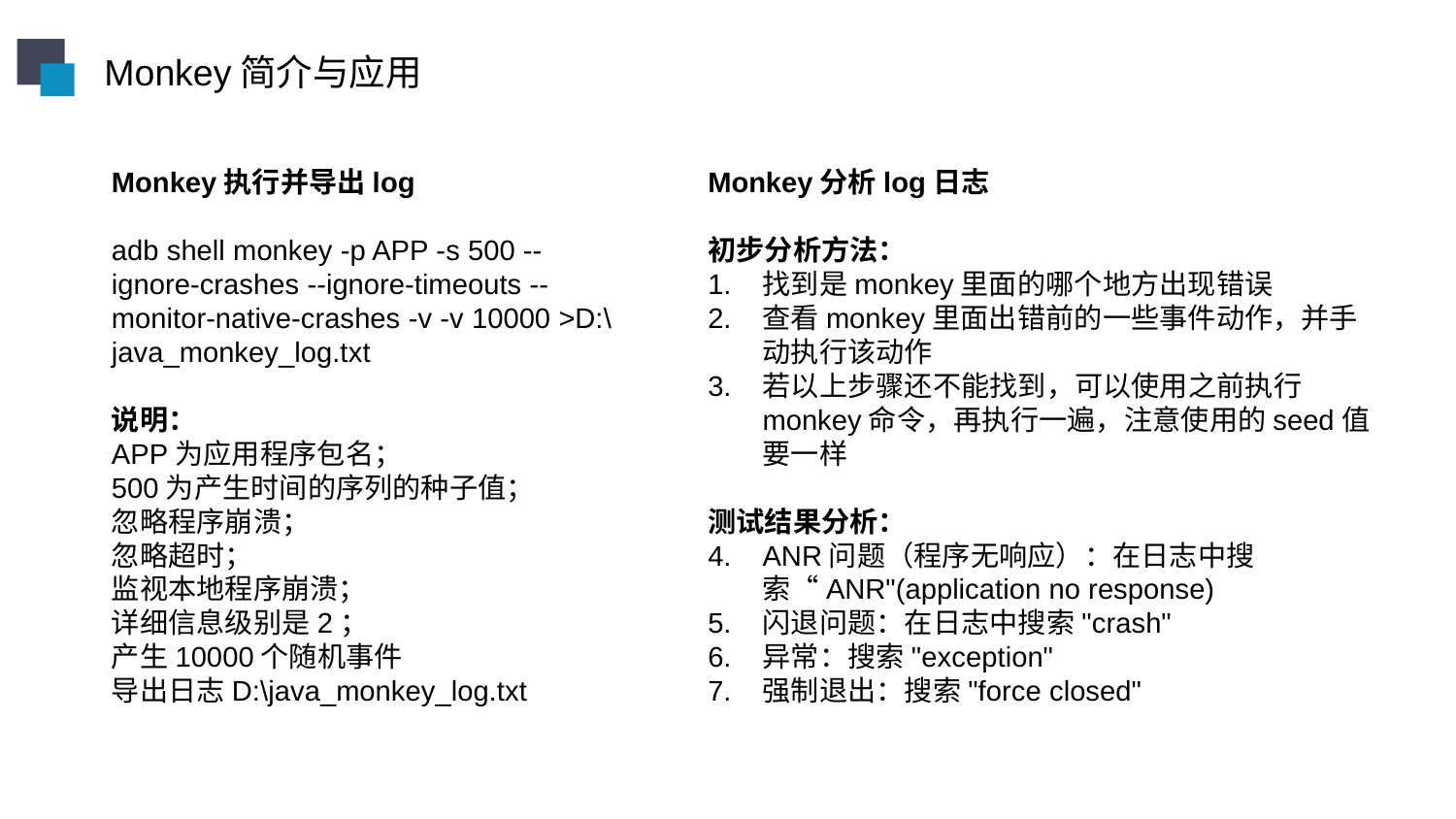

Monkey简介与应用
Monkey执行并导出log

adb shell monkey -p APP -s 500 --ignore-crashes --ignore-timeouts --monitor-native-crashes -v -v 10000 >D:\java_monkey_log.txt

说明：
APP为应用程序包名；
500为产生时间的序列的种子值；
忽略程序崩溃；
忽略超时；
监视本地程序崩溃；
详细信息级别是2；
产生10000个随机事件
导出日志D:\java_monkey_log.txt
Monkey分析log日志

初步分析方法：
找到是monkey里面的哪个地方出现错误
查看monkey里面出错前的一些事件动作，并手动执行该动作
若以上步骤还不能找到，可以使用之前执行monkey命令，再执行一遍，注意使用的seed值要一样

测试结果分析：
ANR问题（程序无响应）：在日志中搜索“ANR"(application no response)
闪退问题：在日志中搜索"crash"
异常：搜索"exception"
强制退出：搜索"force closed"